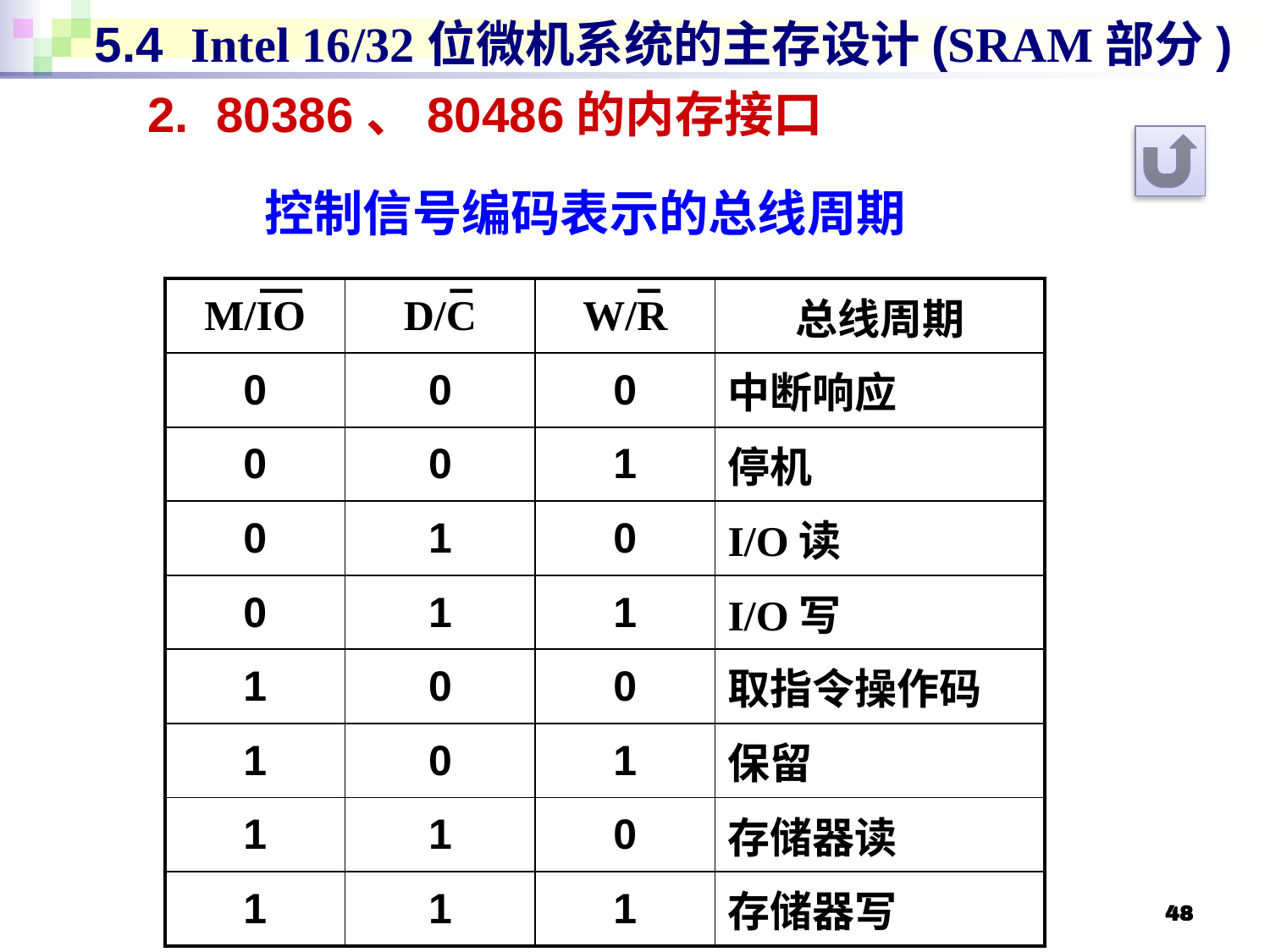

# 5.4  Intel 16/32位微机系统的主存设计(SRAM部分)
2.  80386、80486的内存接口

控制信号编码表示的总线周期
| M/IO | D/C | W/R | 总线周期 |
| --- | --- | --- | --- |
| 0 | 0 | 0 | 中断响应 |
| 0 | 0 | 1 | 停机 |
| 0 | 1 | 0 | I/O读 |
| 0 | 1 | 1 | I/O写 |
| 1 | 0 | 0 | 取指令操作码 |
| 1 | 0 | 1 | 保留 |
| 1 | 1 | 0 | 存储器读 |
| 1 | 1 | 1 | 存储器写 |

48